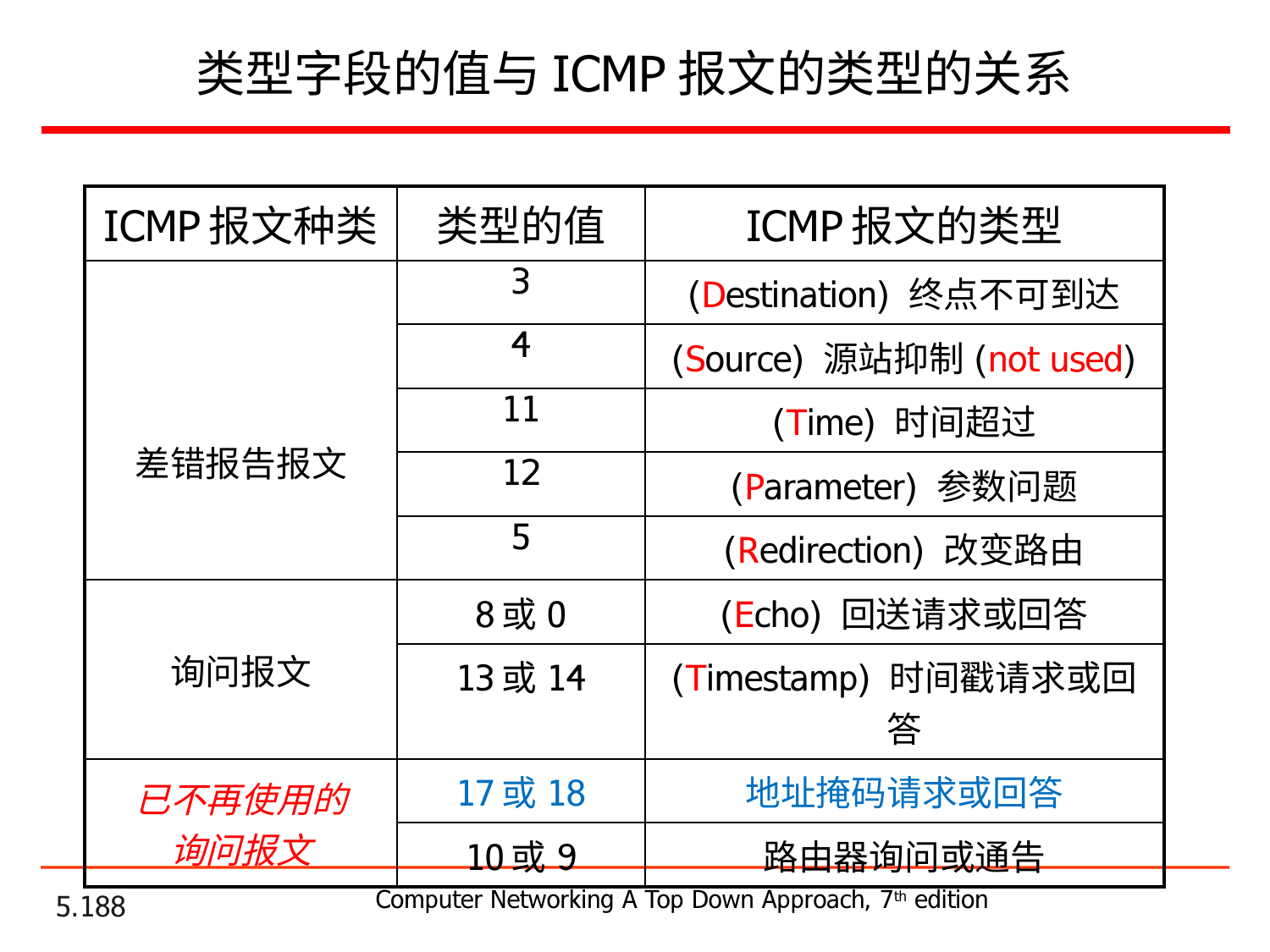

# 类型字段的值与ICMP报文的类型的关系
| ICMP报文种类 | 类型的值 | ICMP报文的类型 |
| --- | --- | --- |
| 差错报告报文 | 3 | (Destination) 终点不可到达 |
|  | 4 | (Source) 源站抑制(not used) |
|  | 11 | (Time) 时间超过 |
|  | 12 | (Parameter) 参数问题 |
|  | 5 | (Redirection) 改变路由 |
| 询问报文 | 8或0 | (Echo) 回送请求或回答 |
|  | 13或14 | (Timestamp) 时间戳请求或回答 |
| 已不再使用的 询问报文 | 17或18 | 地址掩码请求或回答 |
|  | 10或9 | 路由器询问或通告 |